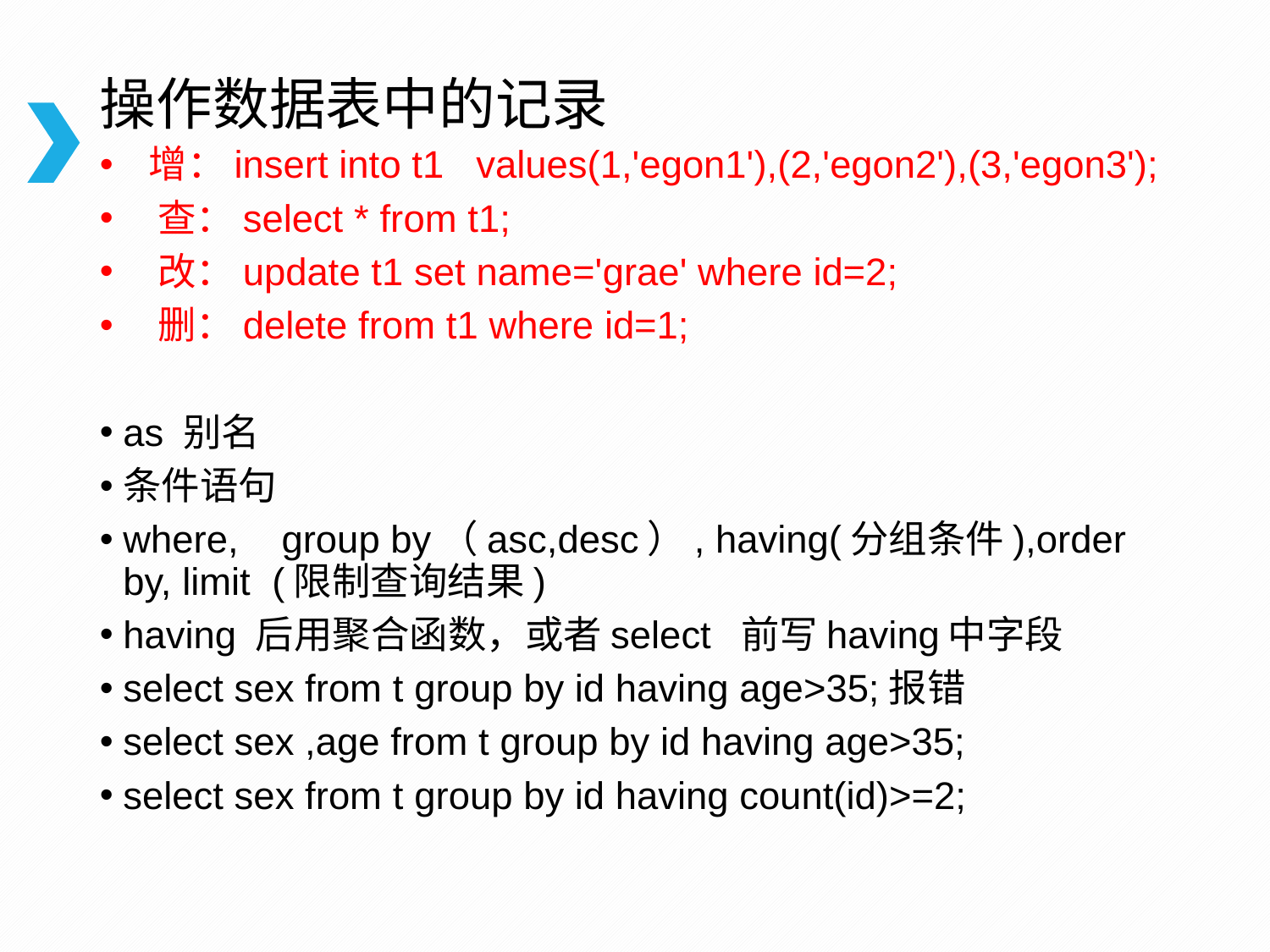

# 操作数据表中的记录
  增：insert into t1   values(1,'egon1'),(2,'egon2'),(3,'egon3');
   查：select * from t1;
   改：update t1 set name='grae' where id=2;
   删：delete from t1 where id=1;

as 别名
条件语句
where,    group by（asc,desc）, having(分组条件),order by, limit  (限制查询结果)
having 后用聚合函数，或者select  前写having中字段
select sex from t group by id having age>35;报错
select sex ,age from t group by id having age>35;
select sex from t group by id having count(id)>=2;